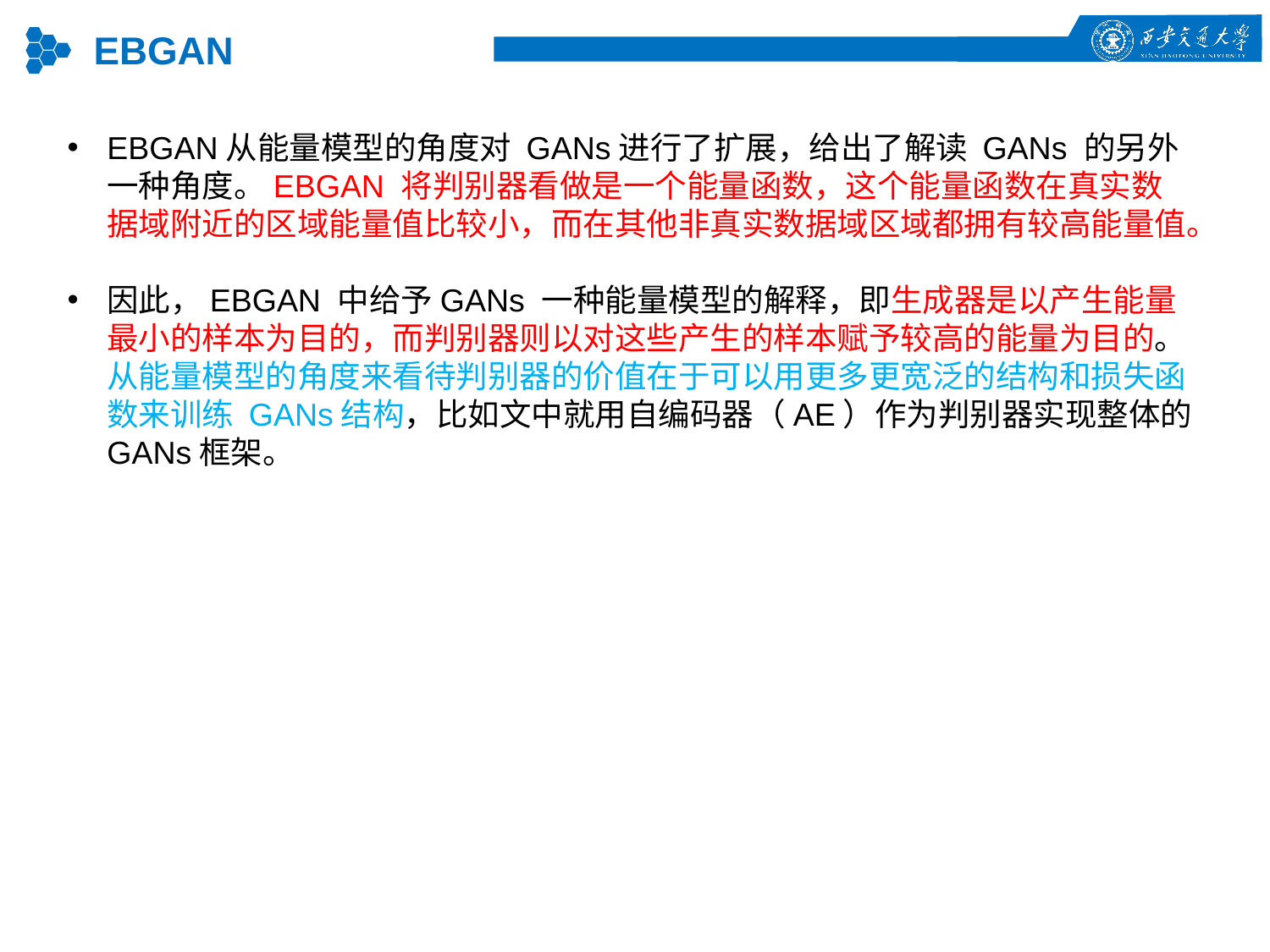

EBGAN

EBGAN从能量模型的角度对 GANs进行了扩展，给出了解读 GANs 的另外一种角度。EBGAN 将判别器看做是一个能量函数，这个能量函数在真实数据域附近的区域能量值比较小，而在其他非真实数据域区域都拥有较高能量值。

因此，EBGAN 中给予GANs 一种能量模型的解释，即生成器是以产生能量最小的样本为目的，而判别器则以对这些产生的样本赋予较高的能量为目的。从能量模型的角度来看待判别器的价值在于可以用更多更宽泛的结构和损失函数来训练 GANs结构，比如文中就用自编码器（AE）作为判别器实现整体的GANs框架。